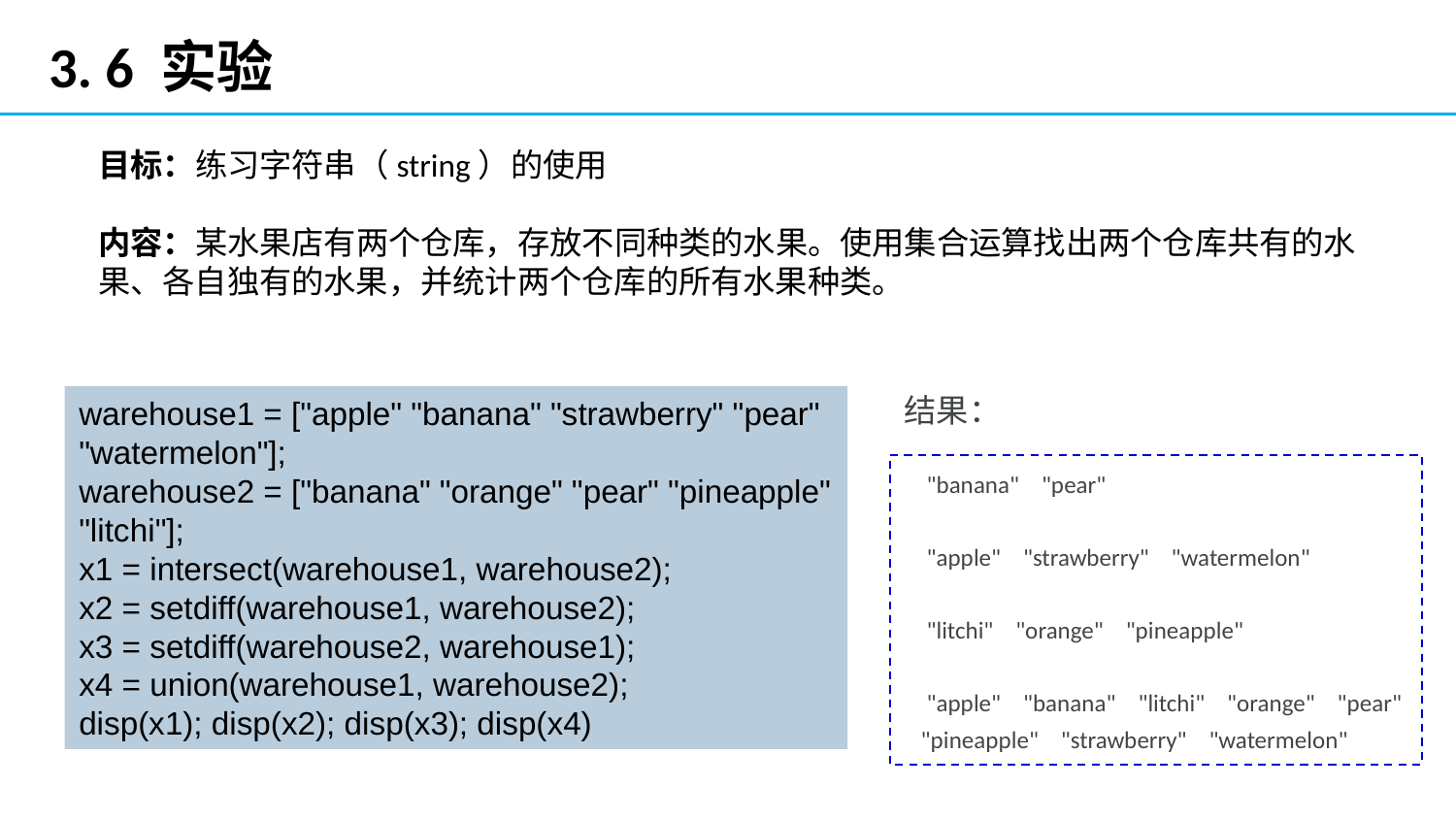

# 3. 6 实验
目标：练习字符串（string）的使用
内容：某水果店有两个仓库，存放不同种类的水果。使用集合运算找出两个仓库共有的水果、各自独有的水果，并统计两个仓库的所有水果种类。
结果：
warehouse1 = ["apple" "banana" "strawberry" "pear" "watermelon"];
warehouse2 = ["banana" "orange" "pear" "pineapple" "litchi"];
x1 = intersect(warehouse1, warehouse2);
x2 = setdiff(warehouse1, warehouse2);
x3 = setdiff(warehouse2, warehouse1);
x4 = union(warehouse1, warehouse2);
disp(x1); disp(x2); disp(x3); disp(x4)
    "banana"    "pear"

    "apple"    "strawberry"    "watermelon"

    "litchi"    "orange"    "pineapple"

    "apple"    "banana"    "litchi"    "orange"    "pear"    "pineapple"    "strawberry"    "watermelon"